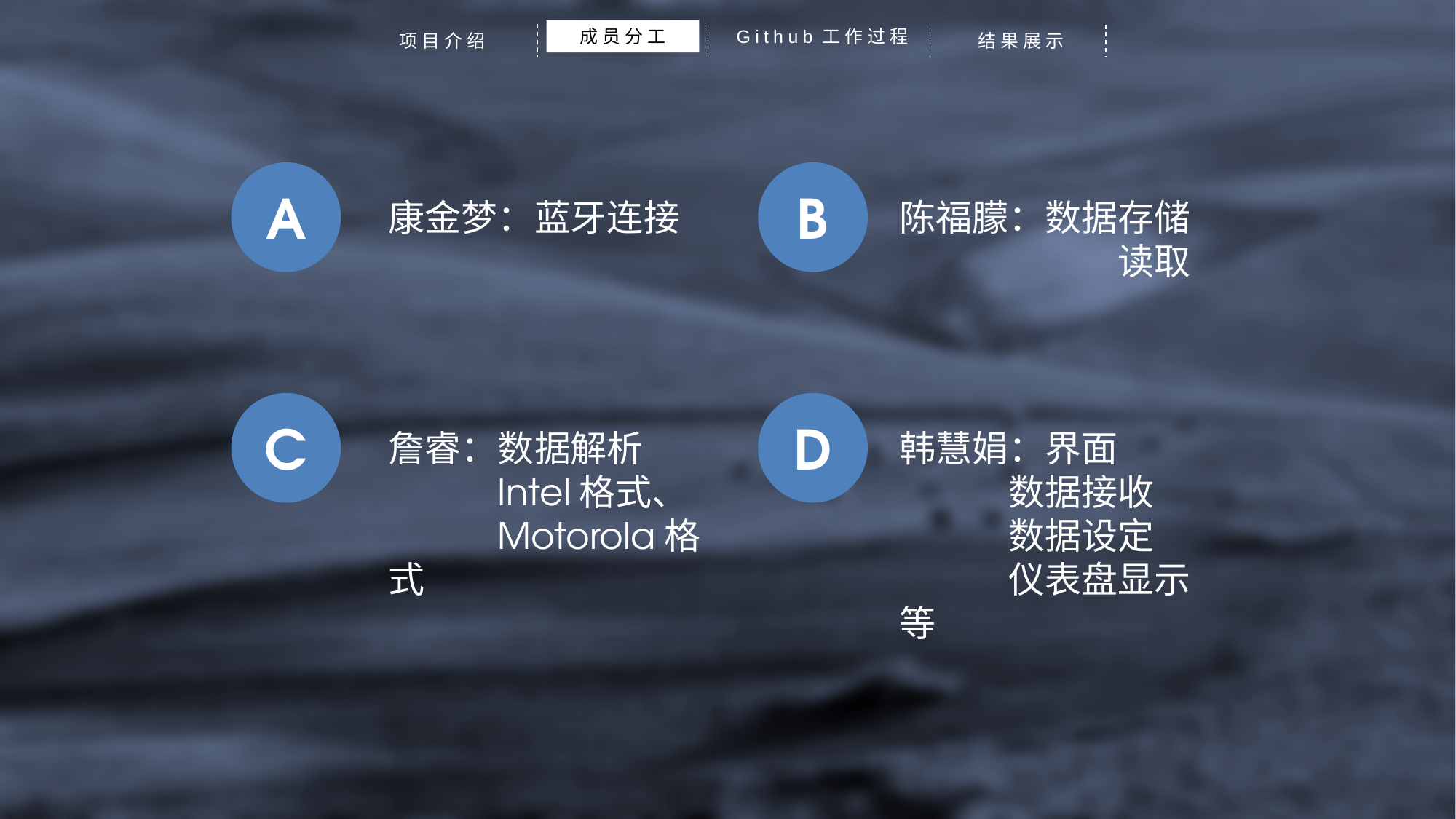

成员分工
Github工作过程
项目介绍
结果展示
A
B
康金梦：蓝牙连接
陈福朦：数据存储
		读取
C
D
詹睿：数据解析
	Intel格式、	Motorola格式
韩慧娟：界面
	数据接收
	数据设定
	仪表盘显示等